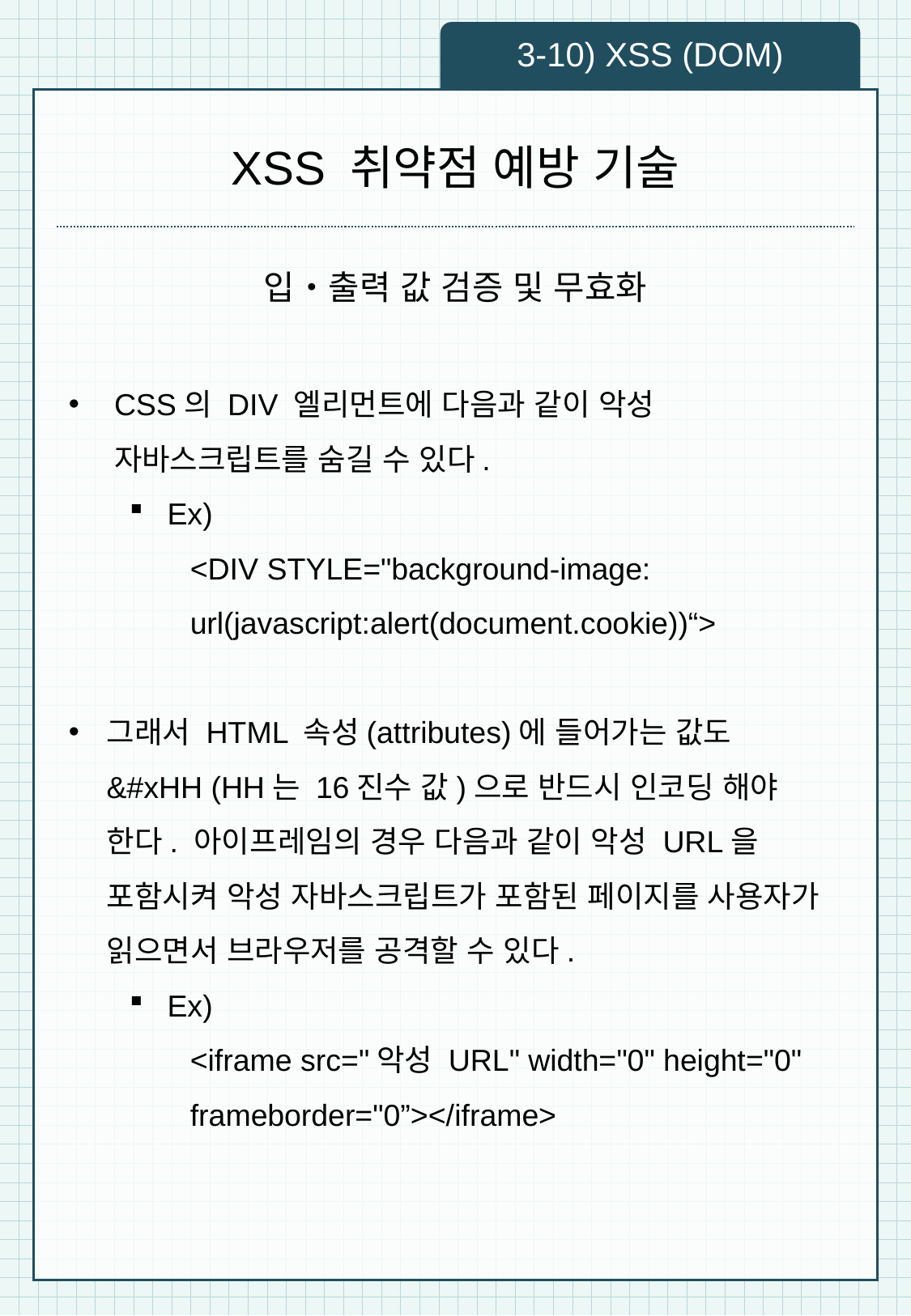

3-10) XSS (DOM)

# XSS 취약점 예방 기술
입・출력 값 검증 및 무효화

CSS의 DIV 엘리먼트에 다음과 같이 악성 자바스크립트를 숨길 수 있다.
Ex)
<DIV STYLE="background-image: url(javascript:alert(document.cookie))“>

그래서 HTML 속성(attributes)에 들어가는 값도 &#xHH (HH는 16진수 값)으로 반드시 인코딩 해야 한다. 아이프레임의 경우 다음과 같이 악성 URL을 포함시켜 악성 자바스크립트가 포함된 페이지를 사용자가 읽으면서 브라우저를 공격할 수 있다.
Ex)
<iframe src="악성 URL" width="0" height="0" frameborder="0”></iframe>